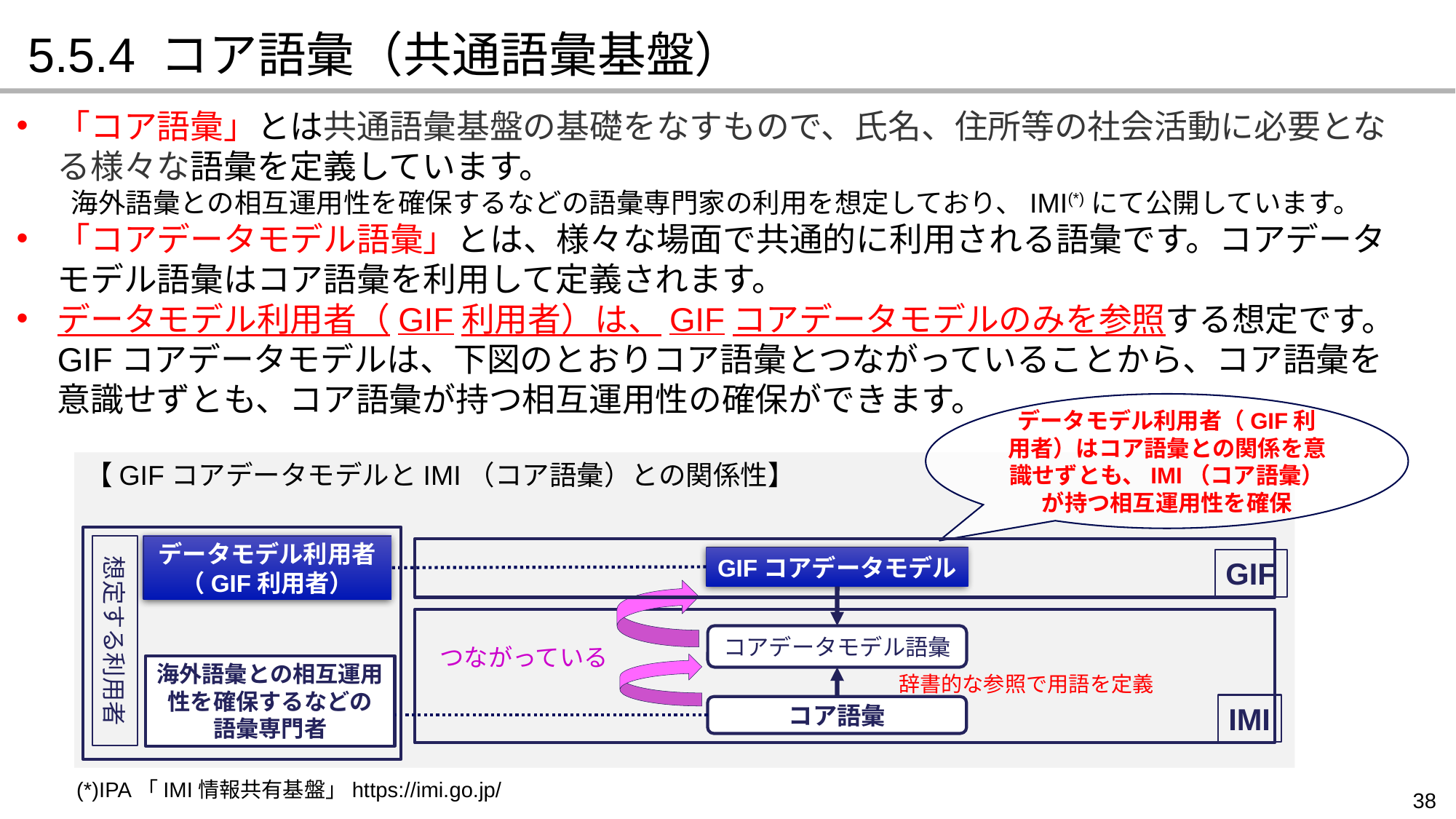

5.5.4 コア語彙（共通語彙基盤）
「コア語彙」とは共通語彙基盤の基礎をなすもので、氏名、住所等の社会活動に必要となる様々な語彙を定義しています。
海外語彙との相互運用性を確保するなどの語彙専門家の利用を想定しており、IMI(*)にて公開しています。
「コアデータモデル語彙」とは、様々な場面で共通的に利用される語彙です。コアデータモデル語彙はコア語彙を利用して定義されます。
データモデル利用者（GIF利用者）は、GIFコアデータモデルのみを参照する想定です。GIFコアデータモデルは、下図のとおりコア語彙とつながっていることから、コア語彙を意識せずとも、コア語彙が持つ相互運用性の確保ができます。
データモデル利用者（GIF利用者）はコア語彙との関係を意識せずとも、IMI（コア語彙）が持つ相互運用性を確保
【GIFコアデータモデルとIMI（コア語彙）との関係性】

想定する利用者
データモデル利用者（GIF利用者）

GIFコアデータモデル

コアデータモデル語彙
つながっている
辞書的な参照で用語を定義
IMI
コア語彙
GIF

海外語彙との相互運用性を確保するなどの
語彙専門者
(*)IPA「IMI情報共有基盤」https://imi.go.jp/
38